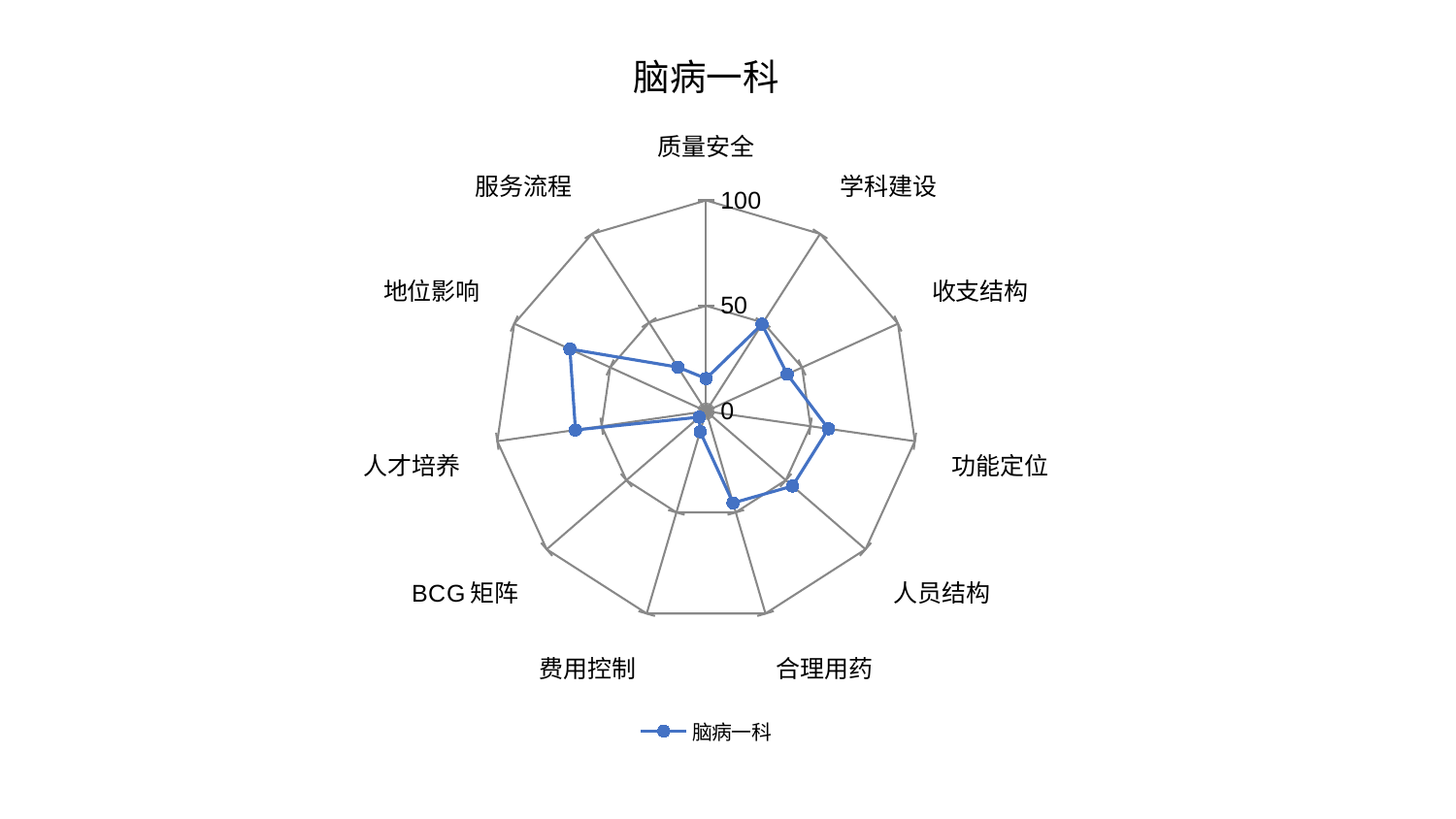

### Chart: 脑病一科

| Category | 脑病一科 |
|---|---|
| 质量安全 | 15.512269862080899 |
| 学科建设 | 49.054937891276836 |
| 收支结构 | 42.296864671971626 |
| 功能定位 | 58.605554659133354 |
| 人员结构 | 54.20072632524567 |
| 合理用药 | 45.33612128291908 |
| 费用控制 | 10.122803096364105 |
| BCG矩阵 | 4.287357657953661 |
| 人才培养 | 62.58991034184563 |
| 地位影响 | 70.99075482153381 |
| 服务流程 | 24.873904978914993 |
160